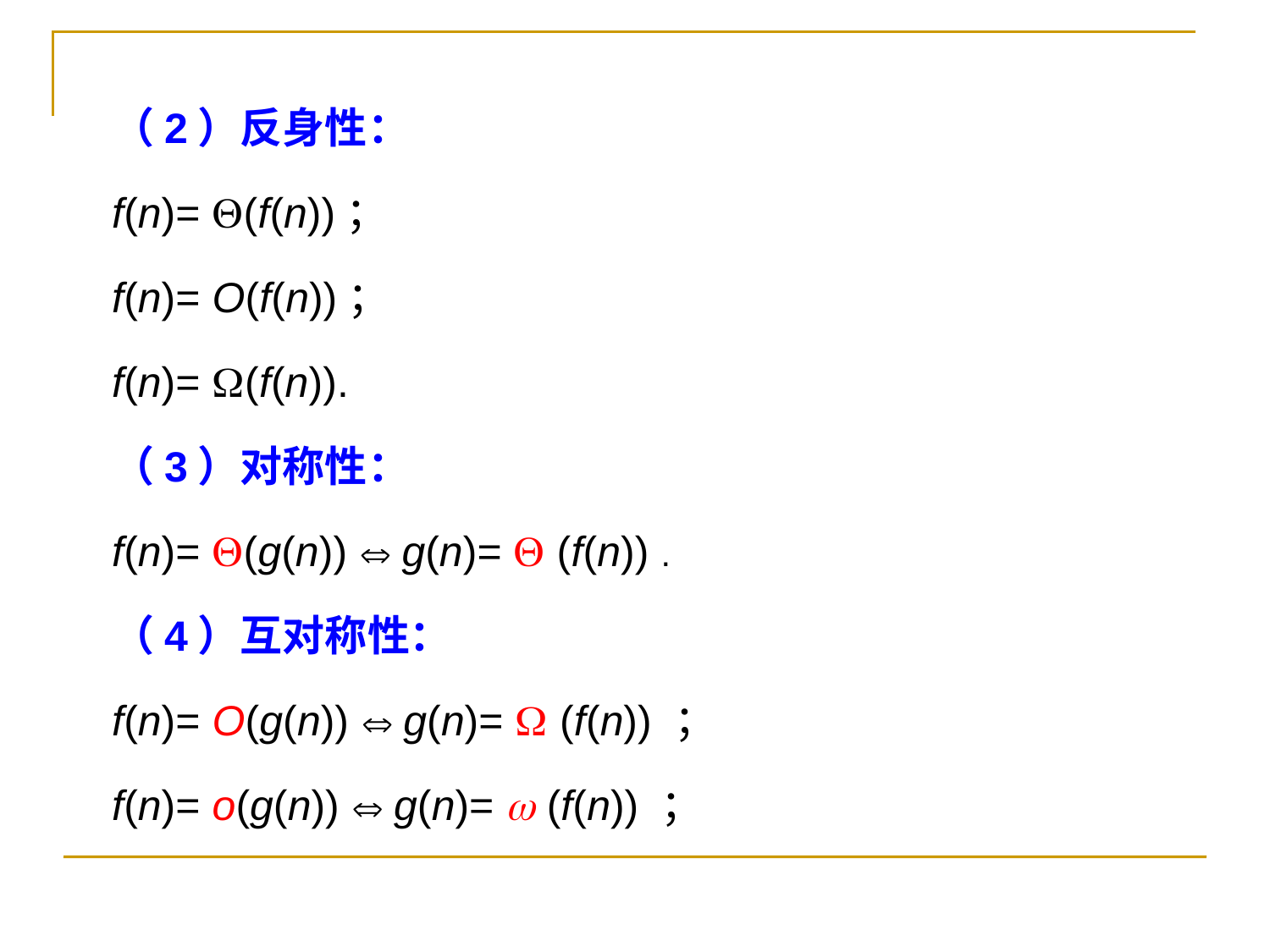

（2）反身性：
f(n)= Θ(f(n))；
f(n)= O(f(n))；
f(n)= Ω(f(n)).
（3）对称性：
f(n)= Θ(g(n)) ⇔ g(n)= Θ (f(n)) .
（4）互对称性：
f(n)= O(g(n)) ⇔ g(n)= Ω (f(n)) ；
f(n)= o(g(n)) ⇔ g(n)= ω (f(n)) ；